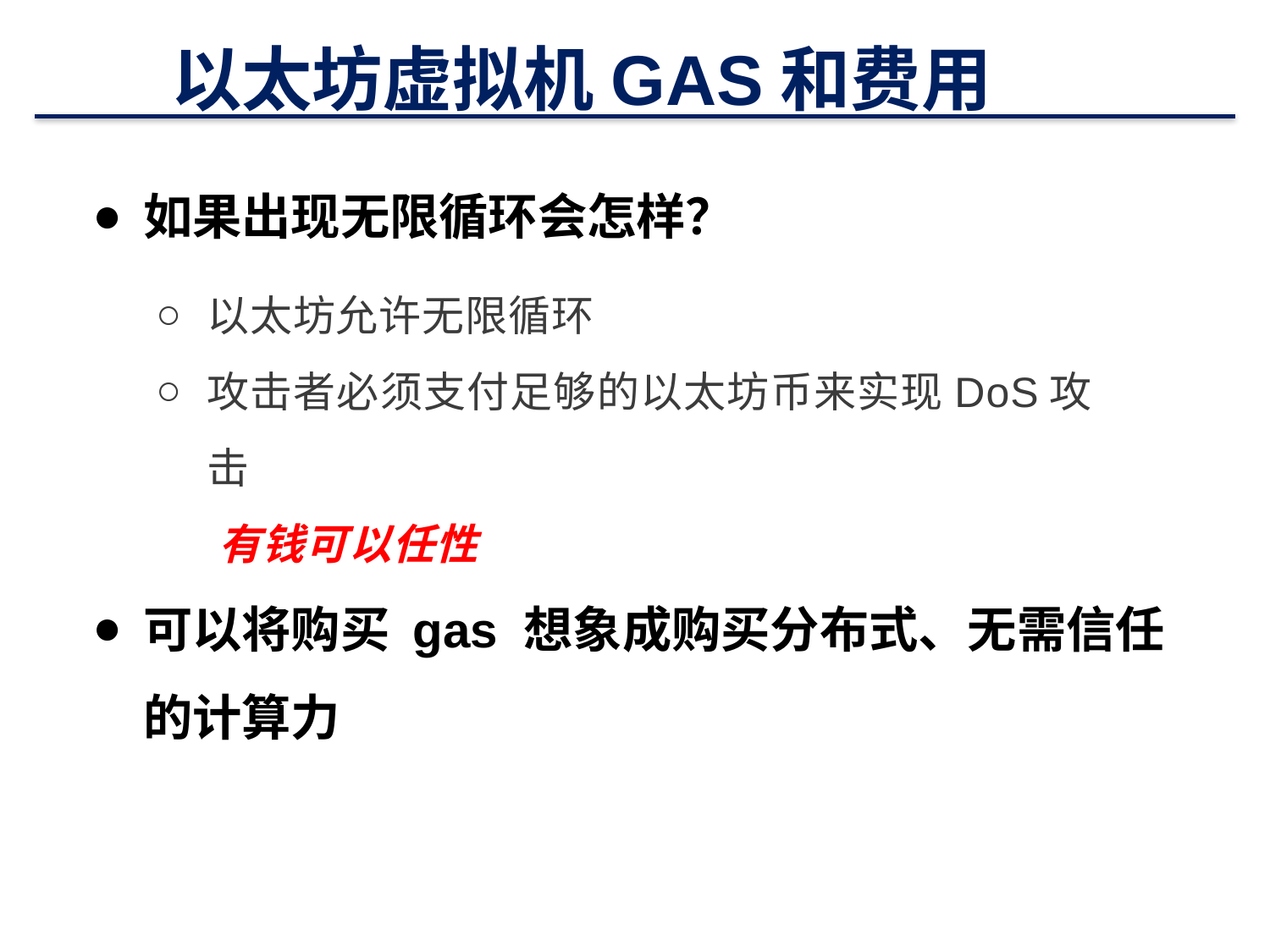

# 以太坊虚拟机GAS和费用
如果出现无限循环会怎样？
以太坊允许无限循环
攻击者必须支付足够的以太坊币来实现DoS攻击
     有钱可以任性
可以将购买 gas 想象成购买分布式、无需信任的计算力